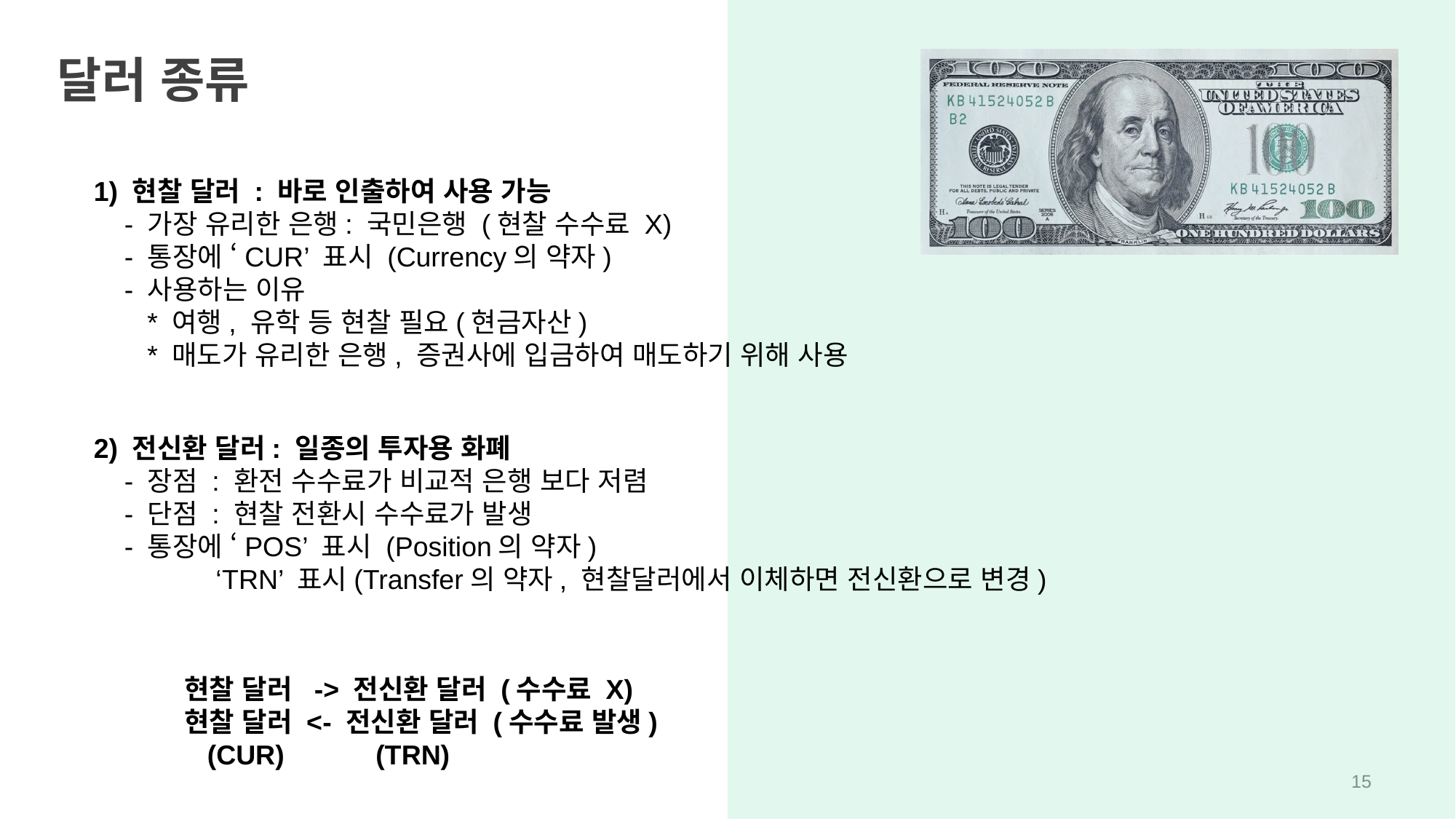

달러 종류
1) 현찰 달러 : 바로 인출하여 사용 가능
    - 가장 유리한 은행: 국민은행 (현찰 수수료 X)
    - 통장에 ‘CUR’ 표시 (Currency의 약자)
    - 사용하는 이유
       * 여행, 유학 등 현찰 필요(현금자산)
       * 매도가 유리한 은행, 증권사에 입금하여 매도하기 위해 사용
2) 전신환 달러: 일종의 투자용 화폐
    - 장점 : 환전 수수료가 비교적 은행 보다 저렴
    - 단점 : 현찰 전환시 수수료가 발생
    - 통장에 ‘POS’ 표시 (Position의 약자)
                ‘TRN’ 표시(Transfer의 약자, 현찰달러에서 이체하면 전신환으로 변경)
현찰 달러  -> 전신환 달러 (수수료 X)
현찰 달러 <- 전신환 달러 (수수료 발생)
   (CUR)            (TRN)
15